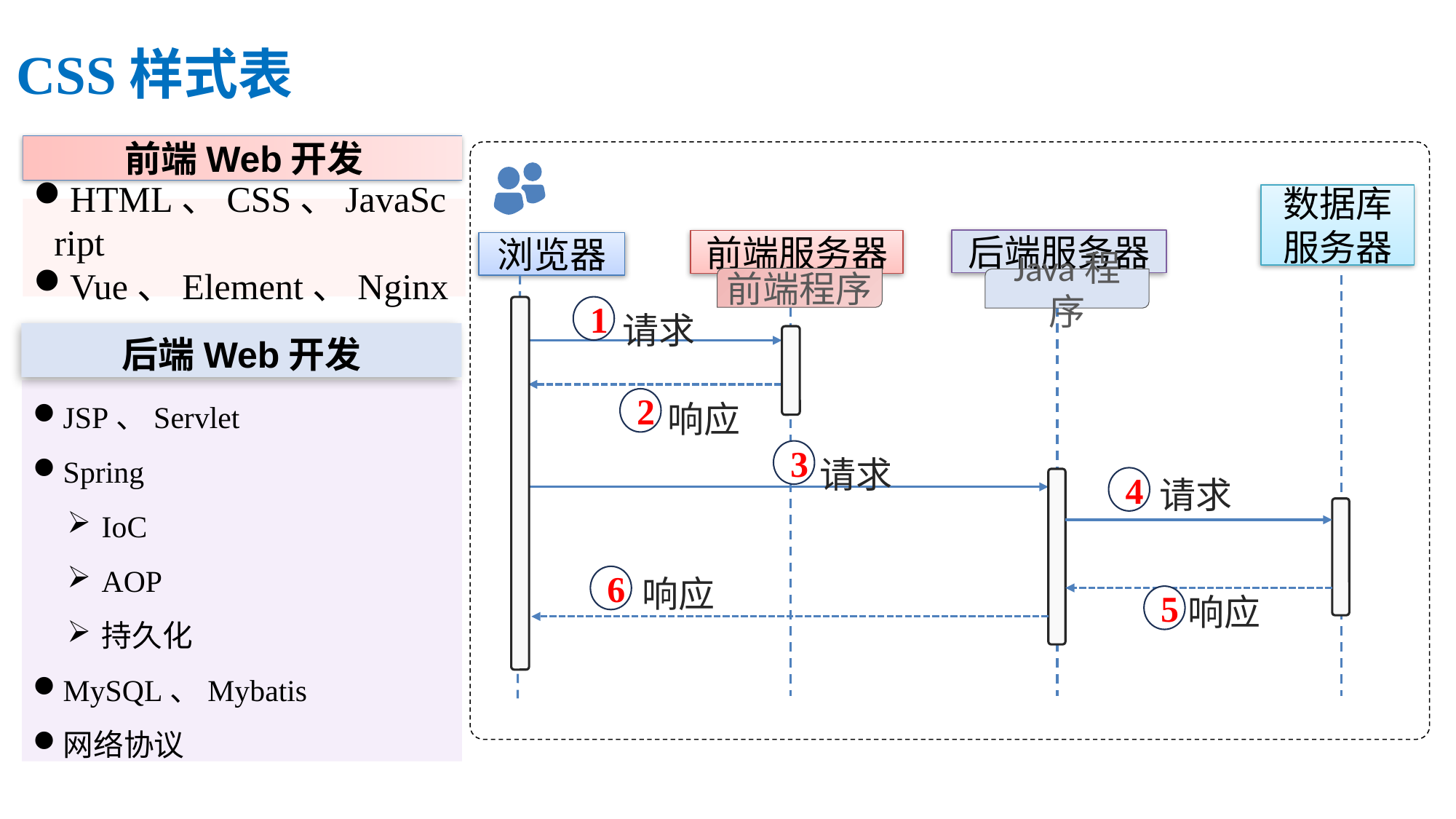

CSS样式表
前端Web开发

HTML、CSS、JavaScript
Vue、Element、Nginx

数据库
服务器
后端服务器
前端服务器
浏览器
前端程序
Java程序
请求

响应
请求
请求

响应
响应
1

后端Web开发
JSP、Servlet
Spring
IoC
AOP
持久化
MySQL、Mybatis
网络协议
2
3
4
6
5